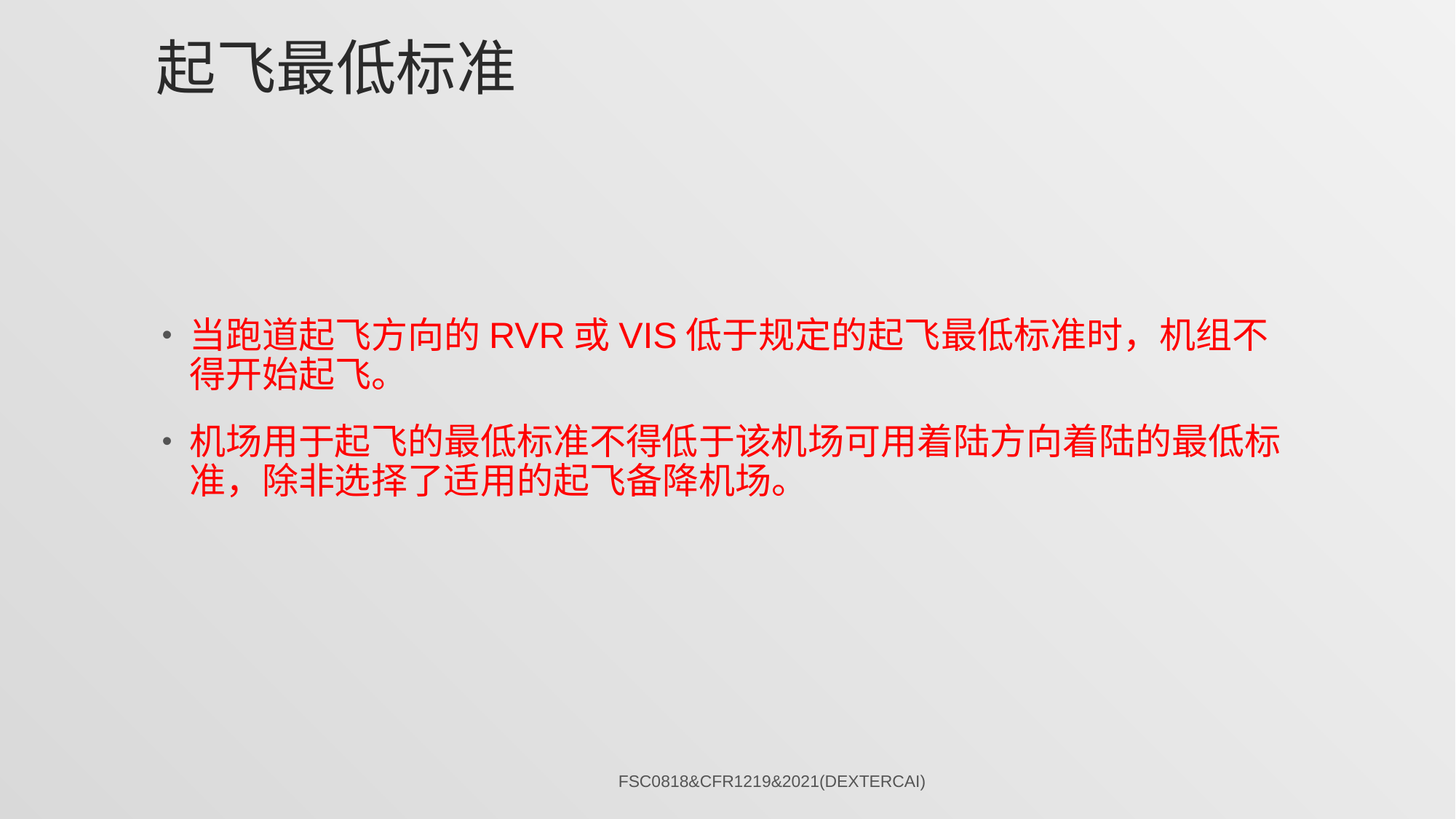

# 起飞最低标准
当跑道起飞方向的RVR或VIS低于规定的起飞最低标准时，机组不得开始起飞。
机场用于起飞的最低标准不得低于该机场可用着陆方向着陆的最低标准，除非选择了适用的起飞备降机场。
FSC0818&CFR1219&2021(DexterCai)